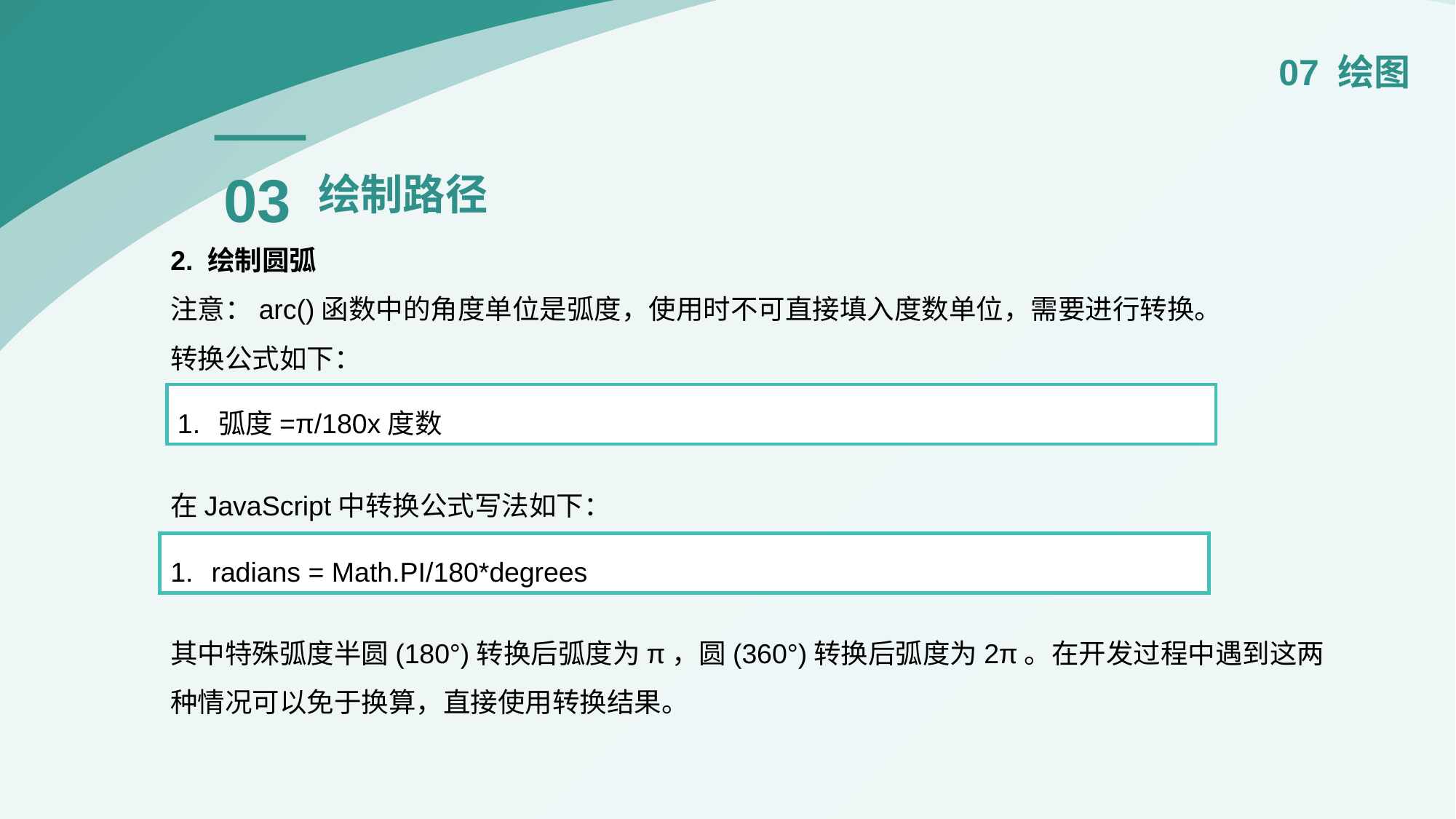

07 绘图
03

绘制路径
2. 绘制圆弧
注意：arc()函数中的角度单位是弧度，使用时不可直接填入度数单位，需要进行转换。
转换公式如下：

在JavaScript中转换公式写法如下：

其中特殊弧度半圆(180°)转换后弧度为π，圆(360°)转换后弧度为2π。在开发过程中遇到这两种情况可以免于换算，直接使用转换结果。
弧度=π/180x度数
radians = Math.PI/180*degrees